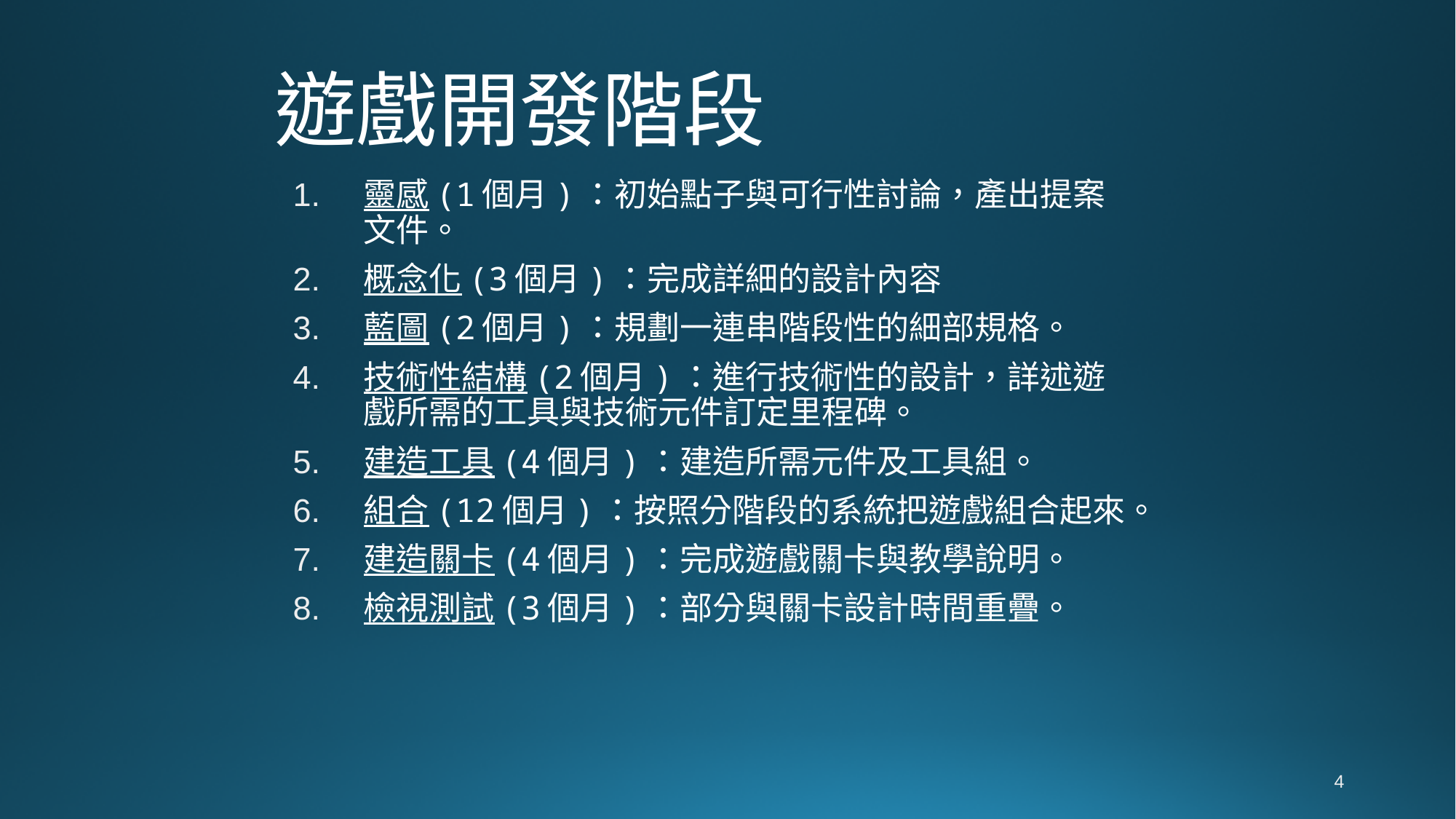

# 遊戲開發階段
靈感(1個月)：初始點子與可行性討論，產出提案文件。
概念化(3個月)：完成詳細的設計內容
藍圖(2個月)：規劃一連串階段性的細部規格。
技術性結構(2個月)：進行技術性的設計，詳述遊戲所需的工具與技術元件訂定里程碑。
建造工具(4個月)：建造所需元件及工具組。
組合(12個月)：按照分階段的系統把遊戲組合起來。
建造關卡(4個月)：完成遊戲關卡與教學說明。
檢視測試(3個月)：部分與關卡設計時間重疊。
4